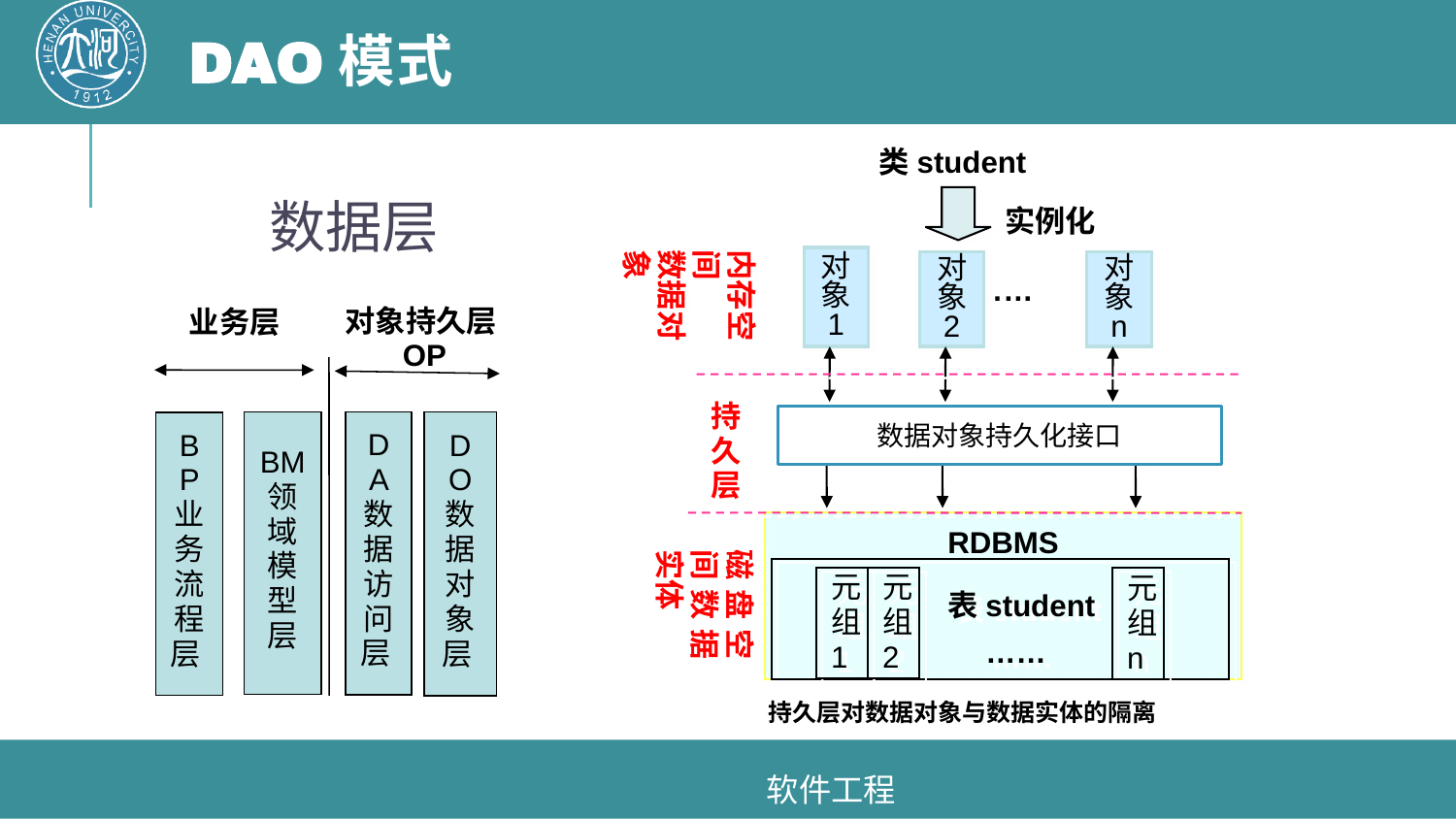

# DAO模式
类student

实例化
内存空间
数据对象
对
象
1
对
象
2
对
象
n
……

持久层

RDBMS

磁盘空间数据实体

元
组
1
元
组
2
元
组
n
表student
……
数据对象持久化接口
数据层
对象持久层OP
业务层

BM
领
域
模
型
层
DA
数
据
访
问层
DO
数
据
对
象
层
BP
业
务
流
程
层
持久层对数据对象与数据实体的隔离

软件工程
101